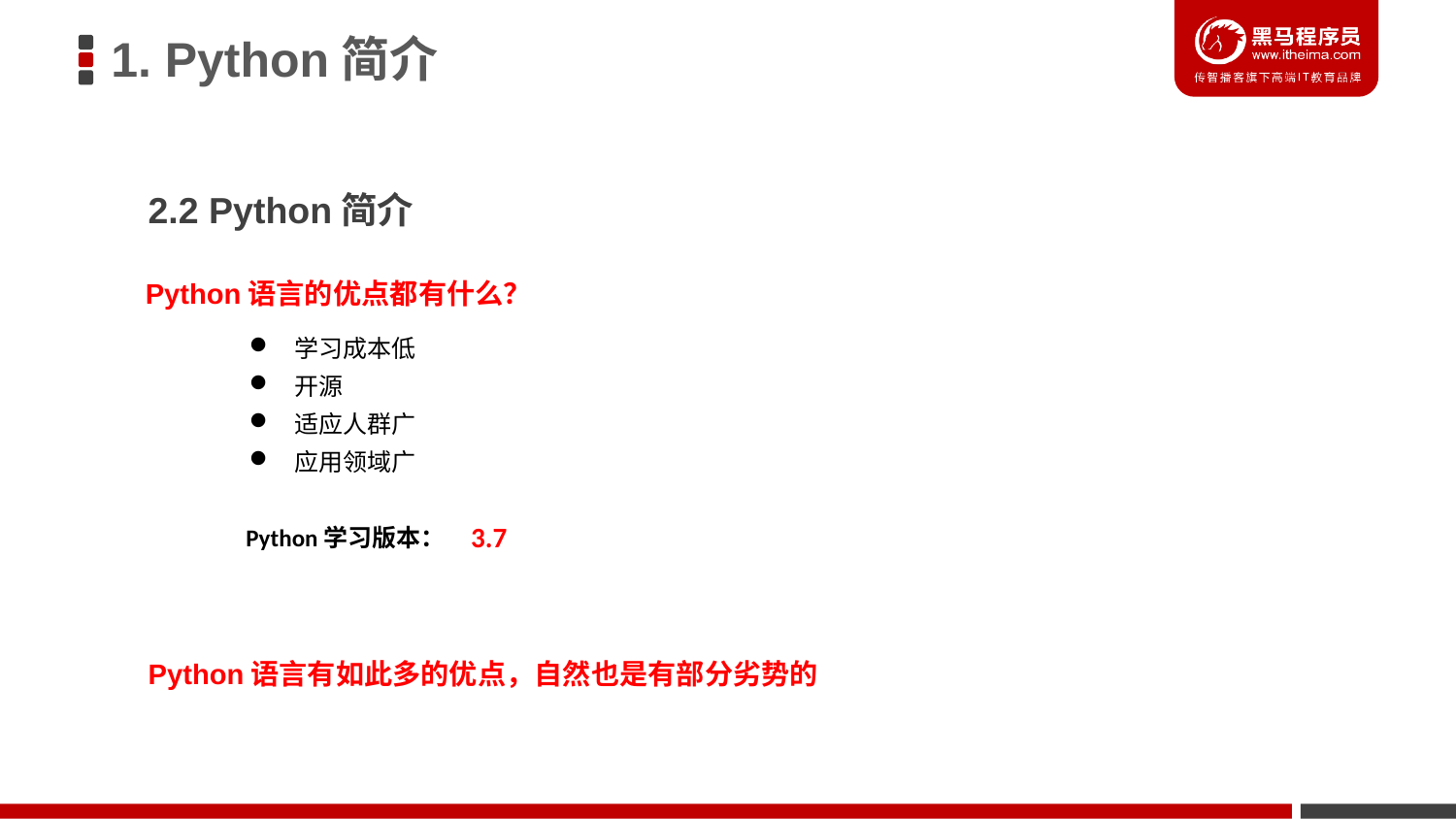

1. Python简介
2.2 Python简介
Python语言的优点都有什么？
学习成本低
开源
适应人群广
应用领域广
3.7
Python学习版本：
Python语言有如此多的优点，自然也是有部分劣势的